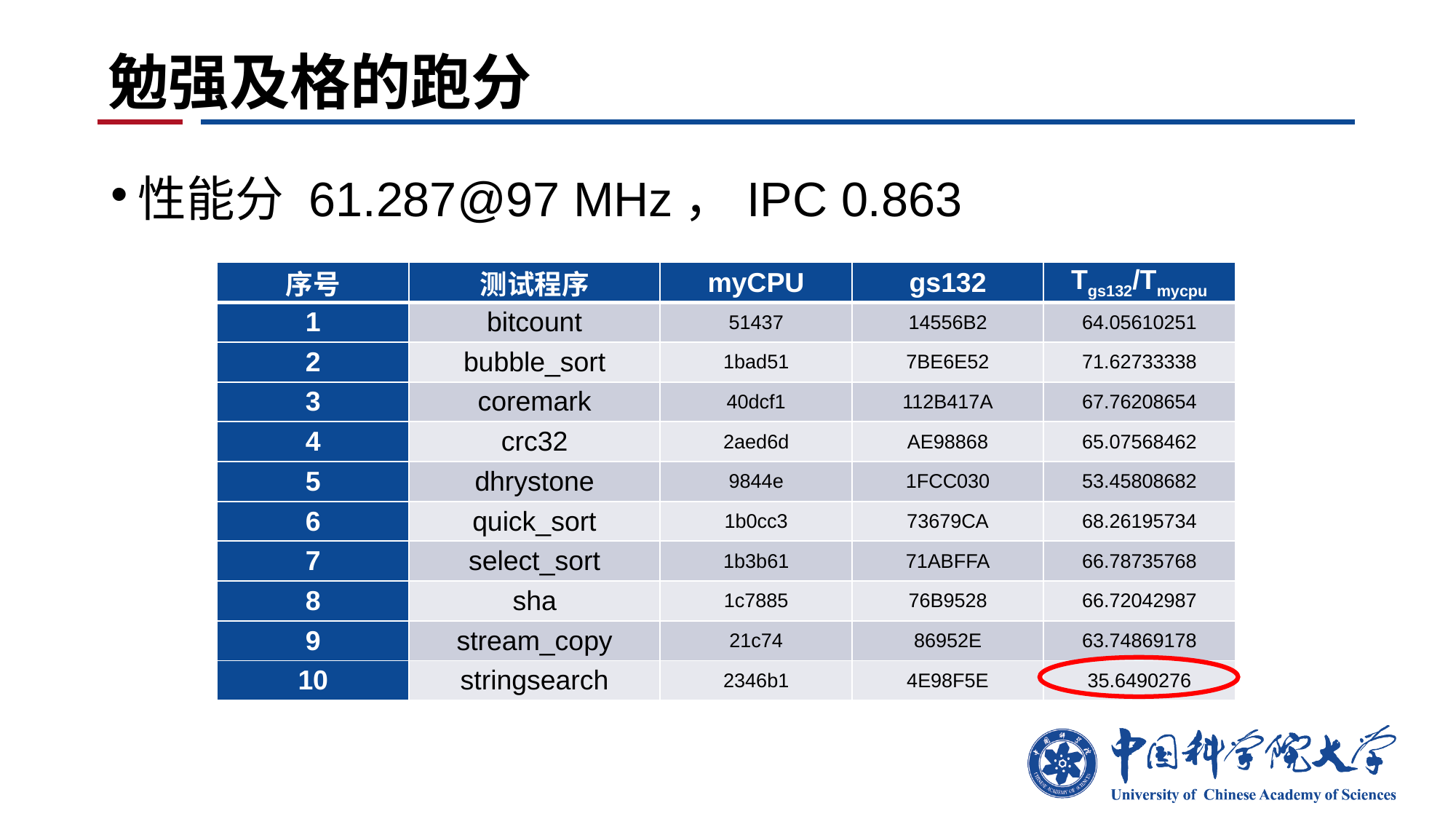

# 勉强及格的跑分
性能分 61.287@97 MHz，IPC 0.863
| 序号 | 测试程序 | myCPU | gs132 | Tgs132/Tmycpu |
| --- | --- | --- | --- | --- |
| 1 | bitcount | 51437 | 14556B2 | 64.05610251 |
| 2 | bubble\_sort | 1bad51 | 7BE6E52 | 71.62733338 |
| 3 | coremark | 40dcf1 | 112B417A | 67.76208654 |
| 4 | crc32 | 2aed6d | AE98868 | 65.07568462 |
| 5 | dhrystone | 9844e | 1FCC030 | 53.45808682 |
| 6 | quick\_sort | 1b0cc3 | 73679CA | 68.26195734 |
| 7 | select\_sort | 1b3b61 | 71ABFFA | 66.78735768 |
| 8 | sha | 1c7885 | 76B9528 | 66.72042987 |
| 9 | stream\_copy | 21c74 | 86952E | 63.74869178 |
| 10 | stringsearch | 2346b1 | 4E98F5E | 35.6490276 |